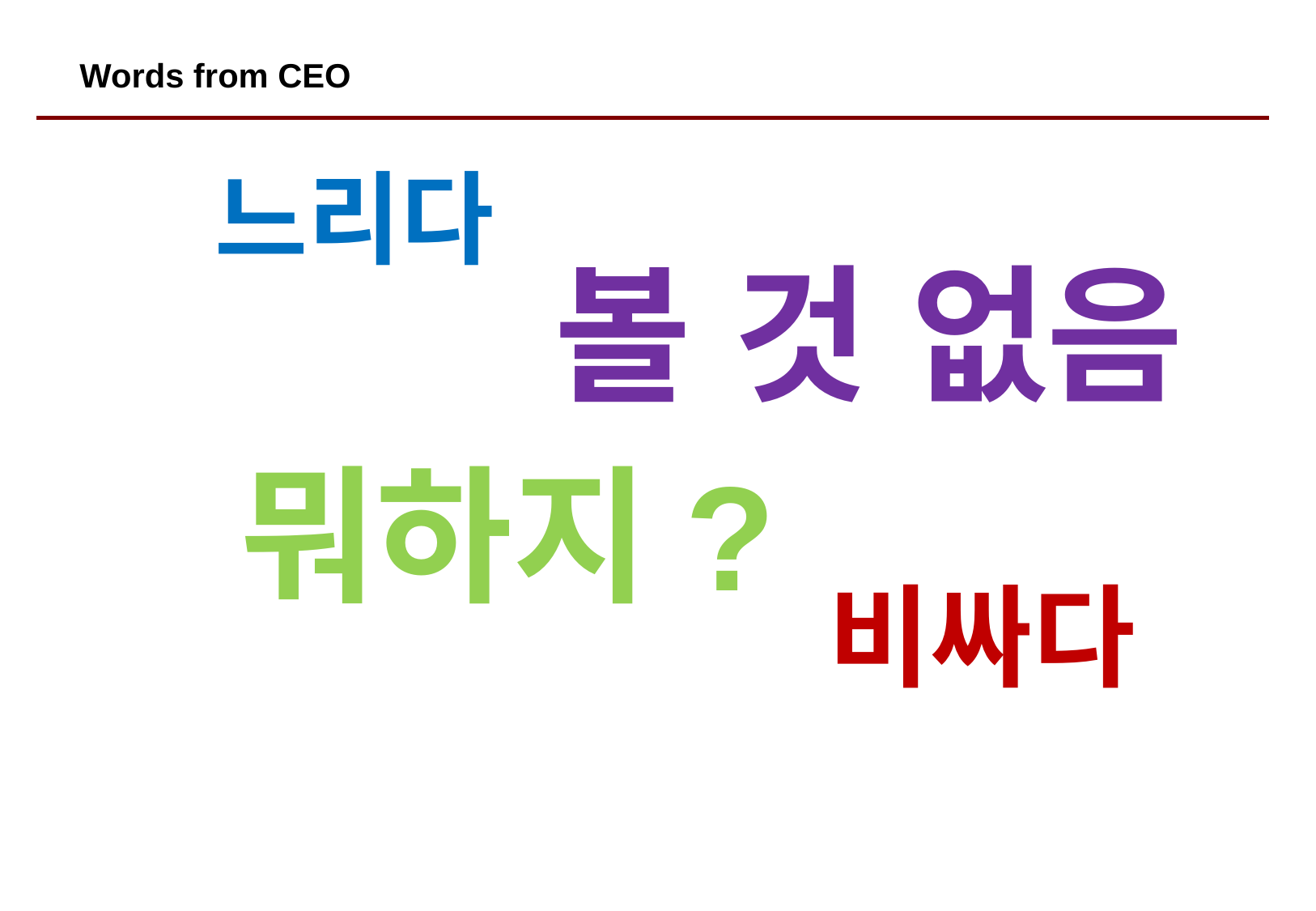

# Words from CEO
느리다
볼 것 없음
뭐하지?
비싸다